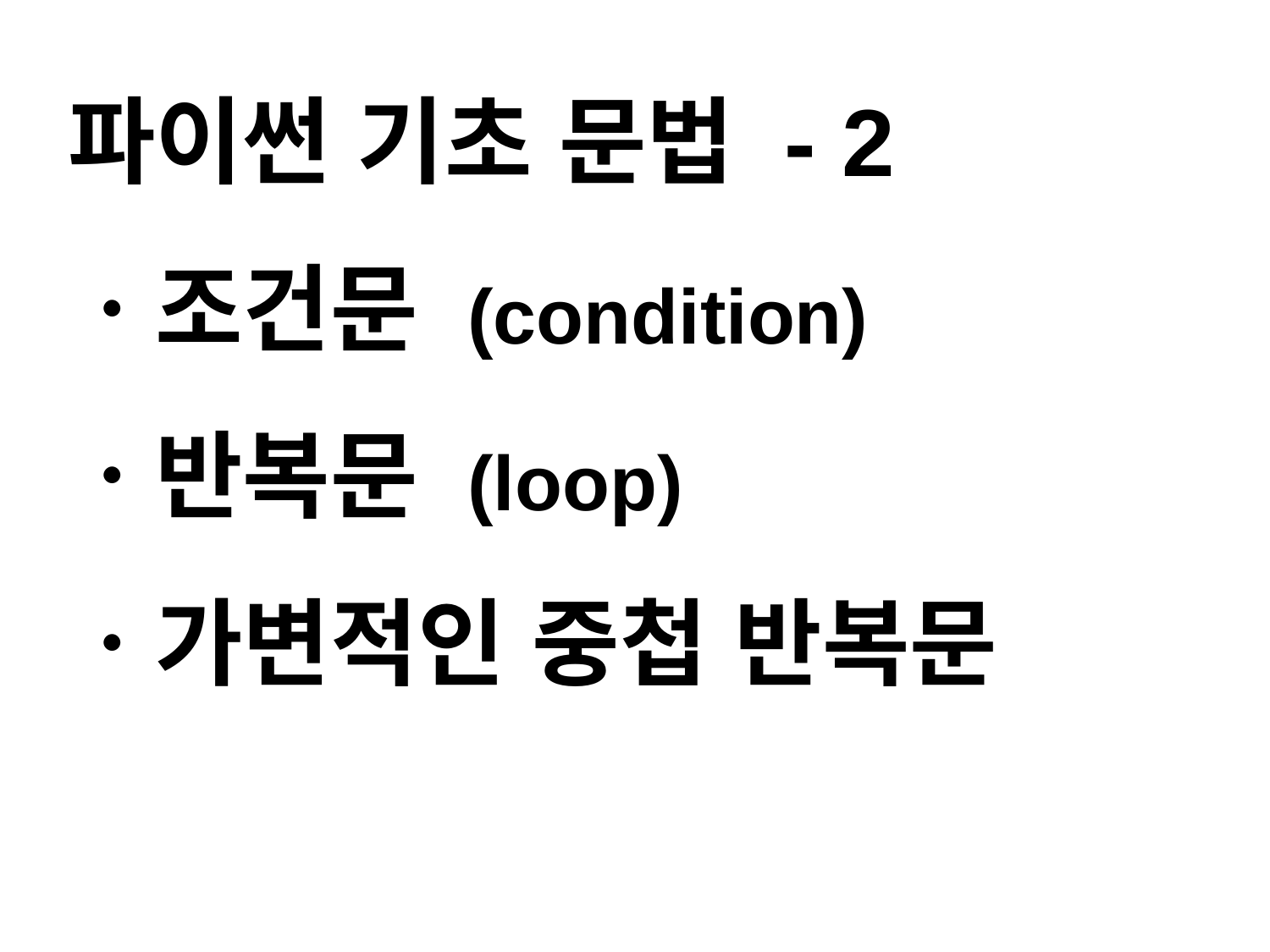

파이썬 기초 문법 - 2
ㆍ조건문 (condition)
ㆍ반복문 (loop)
ㆍ가변적인 중첩 반복문